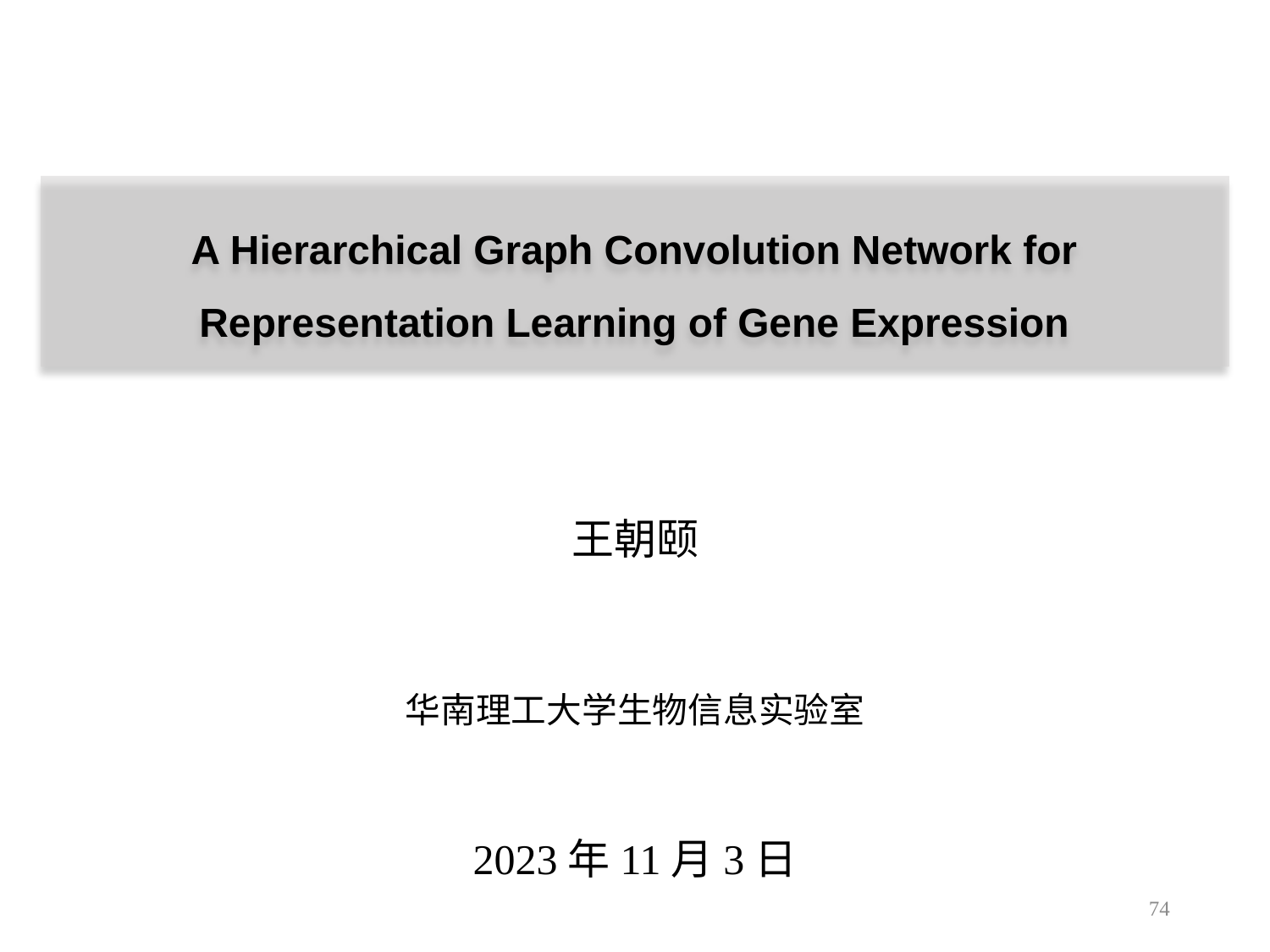

A Hierarchical Graph Convolution Network for Representation Learning of Gene Expression

王朝颐
华南理工大学生物信息实验室
2023年11月3日
74